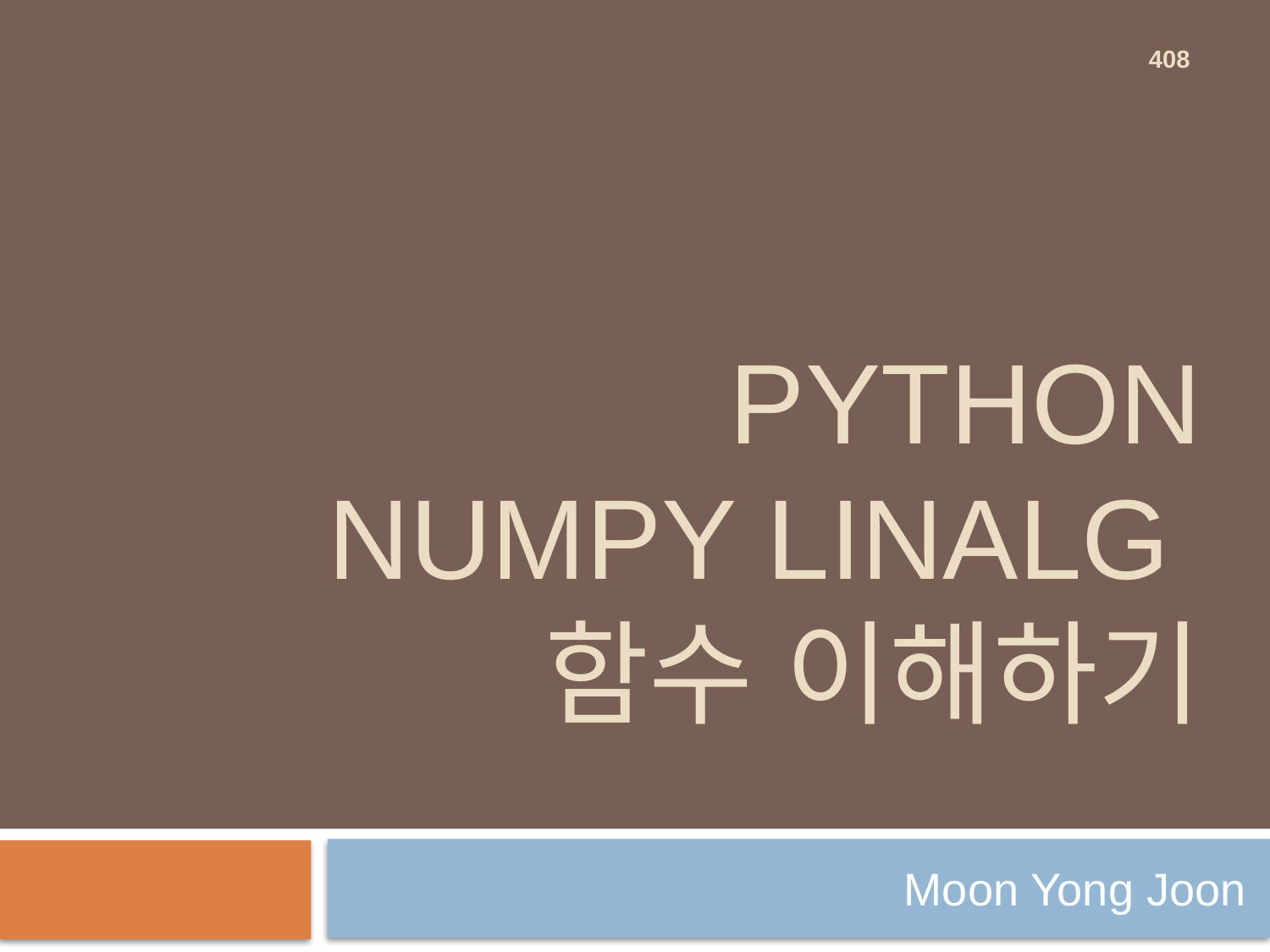

408
# python Numpy linalg 함수 이해하기
Moon Yong Joon